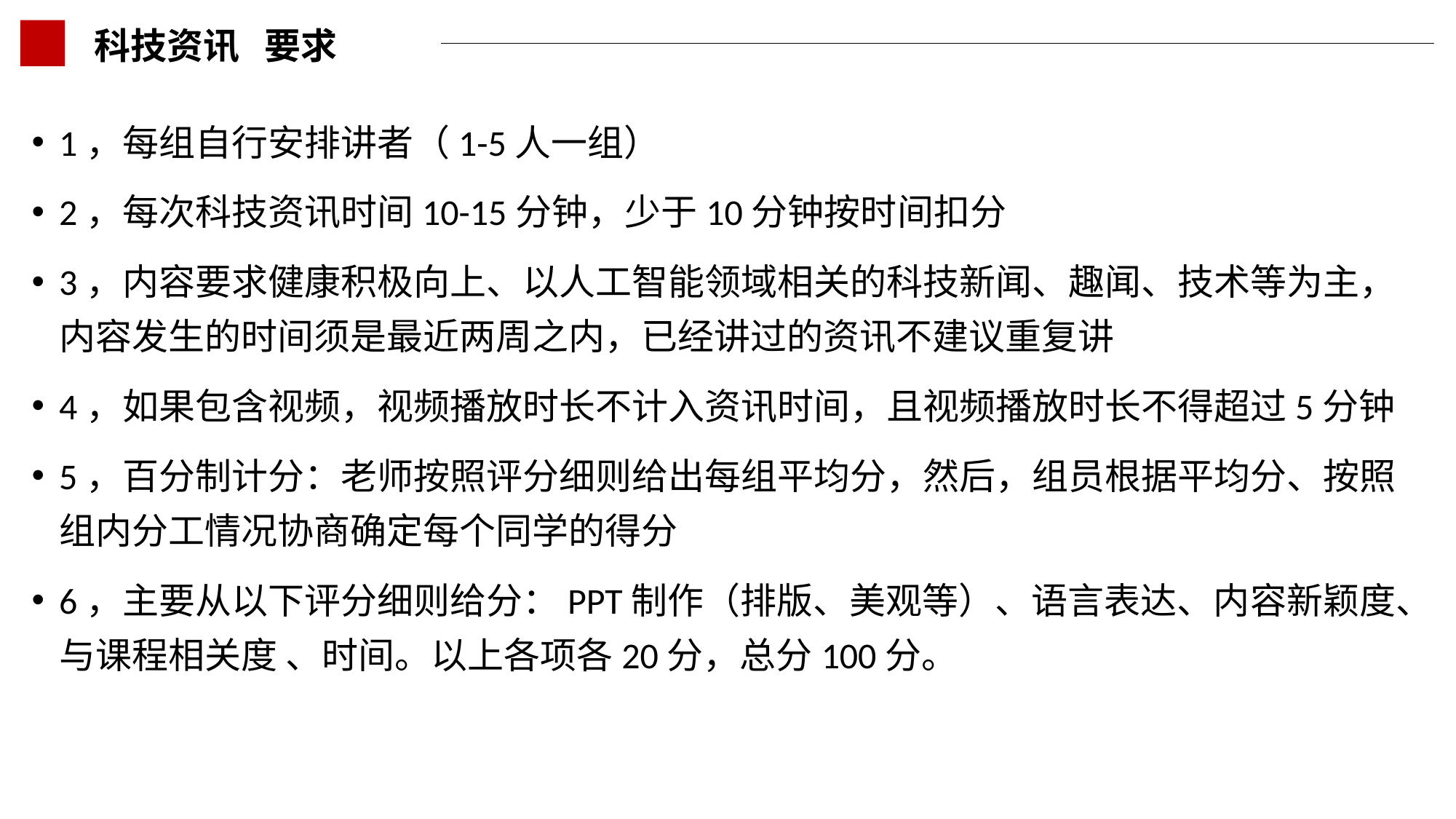

科技资讯   要求
1，每组自行安排讲者（1-5人一组）
2，每次科技资讯时间10-15分钟，少于10分钟按时间扣分
3，内容要求健康积极向上、以人工智能领域相关的科技新闻、趣闻、技术等为主，内容发生的时间须是最近两周之内，已经讲过的资讯不建议重复讲
4，如果包含视频，视频播放时长不计入资讯时间，且视频播放时长不得超过5分钟
5，百分制计分：老师按照评分细则给出每组平均分，然后，组员根据平均分、按照组内分工情况协商确定每个同学的得分
6，主要从以下评分细则给分：PPT制作（排版、美观等）、语言表达、内容新颖度、与课程相关度 、时间。以上各项各20分，总分100分。